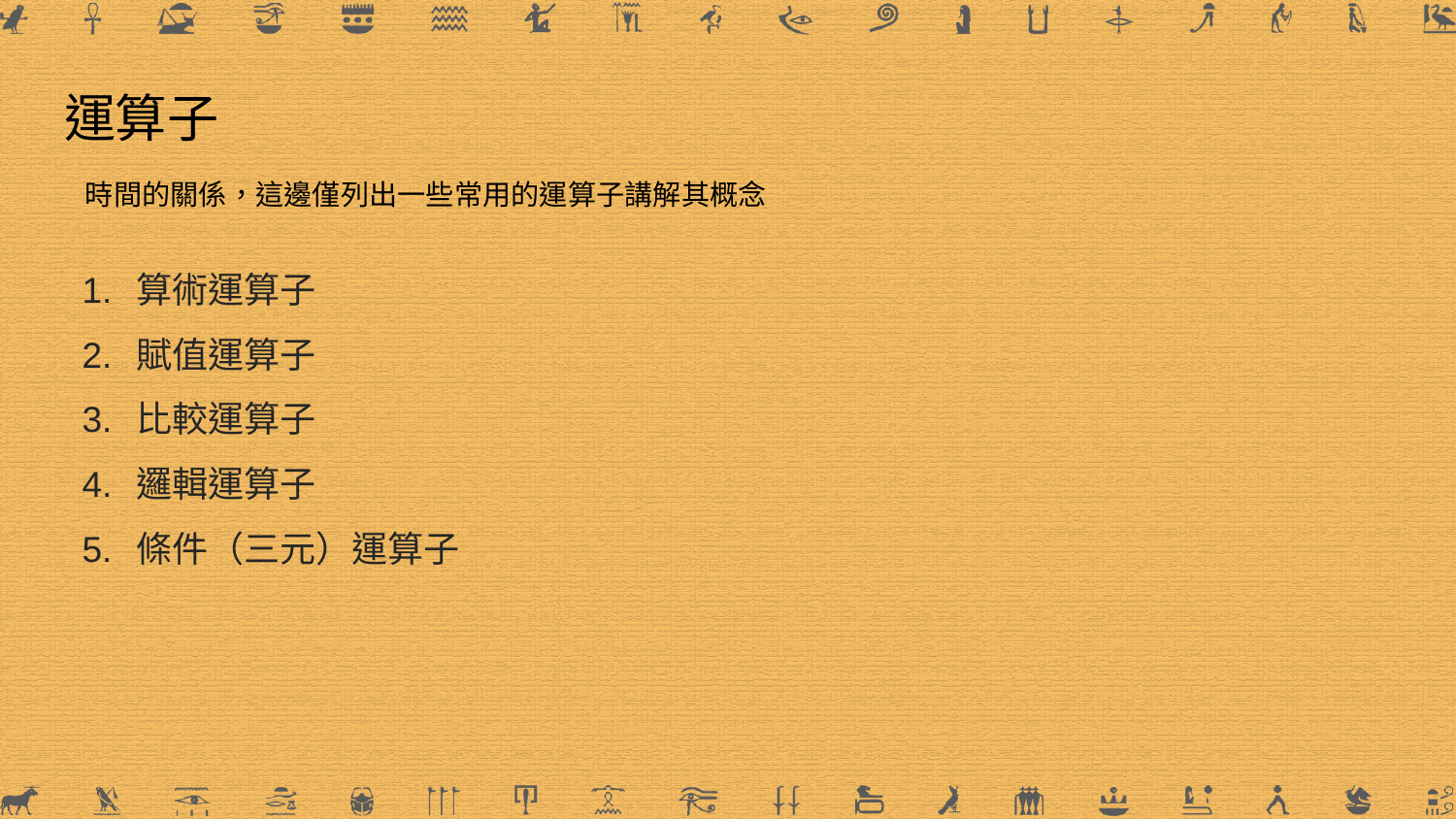

# 運算子
時間的關係，這邊僅列出一些常用的運算子講解其概念
算術運算子
賦值運算子
比較運算子
邏輯運算子
條件（三元）運算子